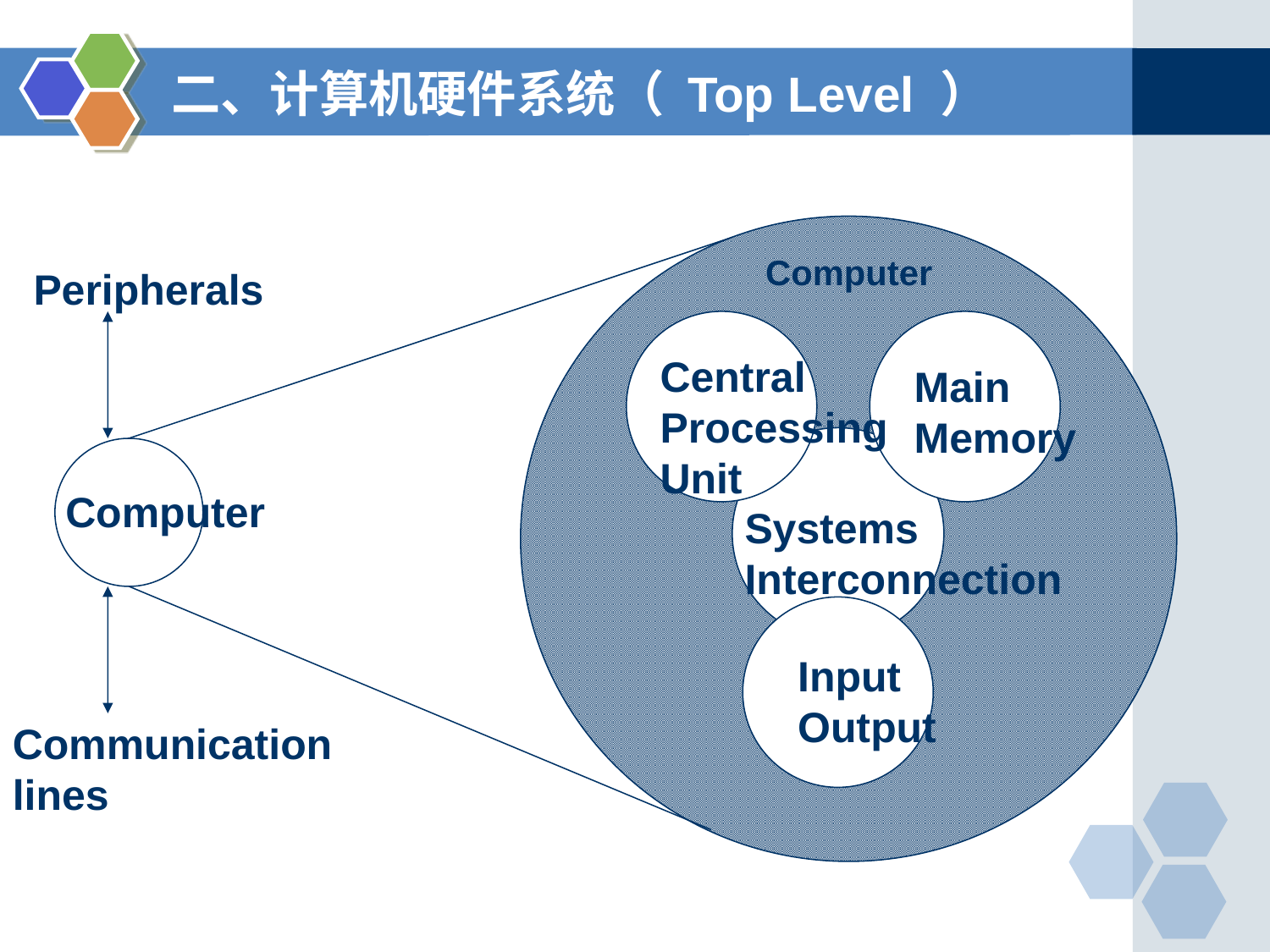

# 二、计算机硬件系统（ Top Level ）

Computer
Peripherals

Central
Processing
Unit
Main
Memory

Computer
Systems
Interconnection

Input
Output
Communication
lines
49